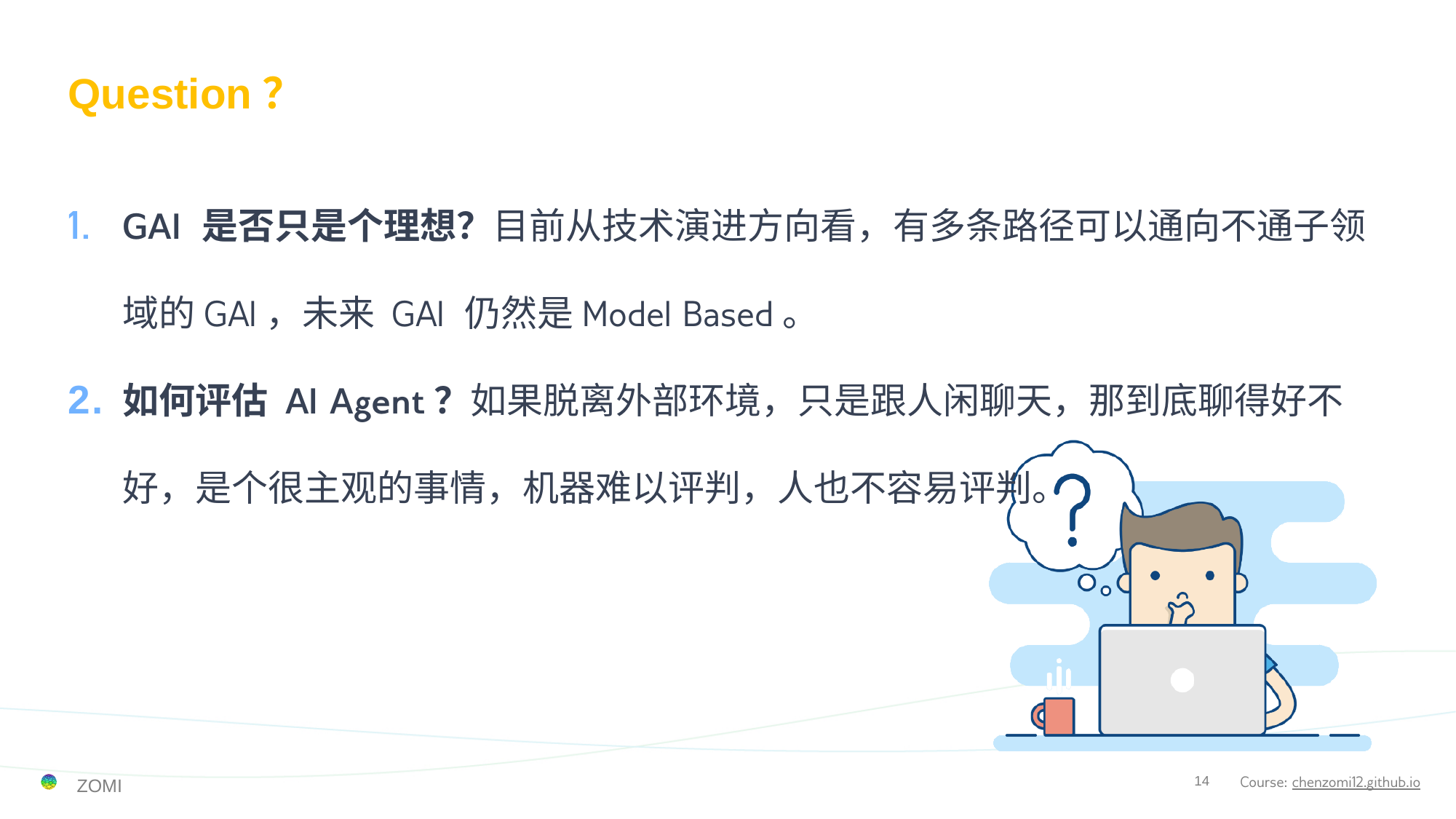

# Question？
GAI 是否只是个理想？目前从技术演进方向看，有多条路径可以通向不通子领域的GAI，未来 GAI 仍然是Model Based。
如何评估 AI Agent？如果脱离外部环境，只是跟人闲聊天，那到底聊得好不好，是个很主观的事情，机器难以评判，人也不容易评判。